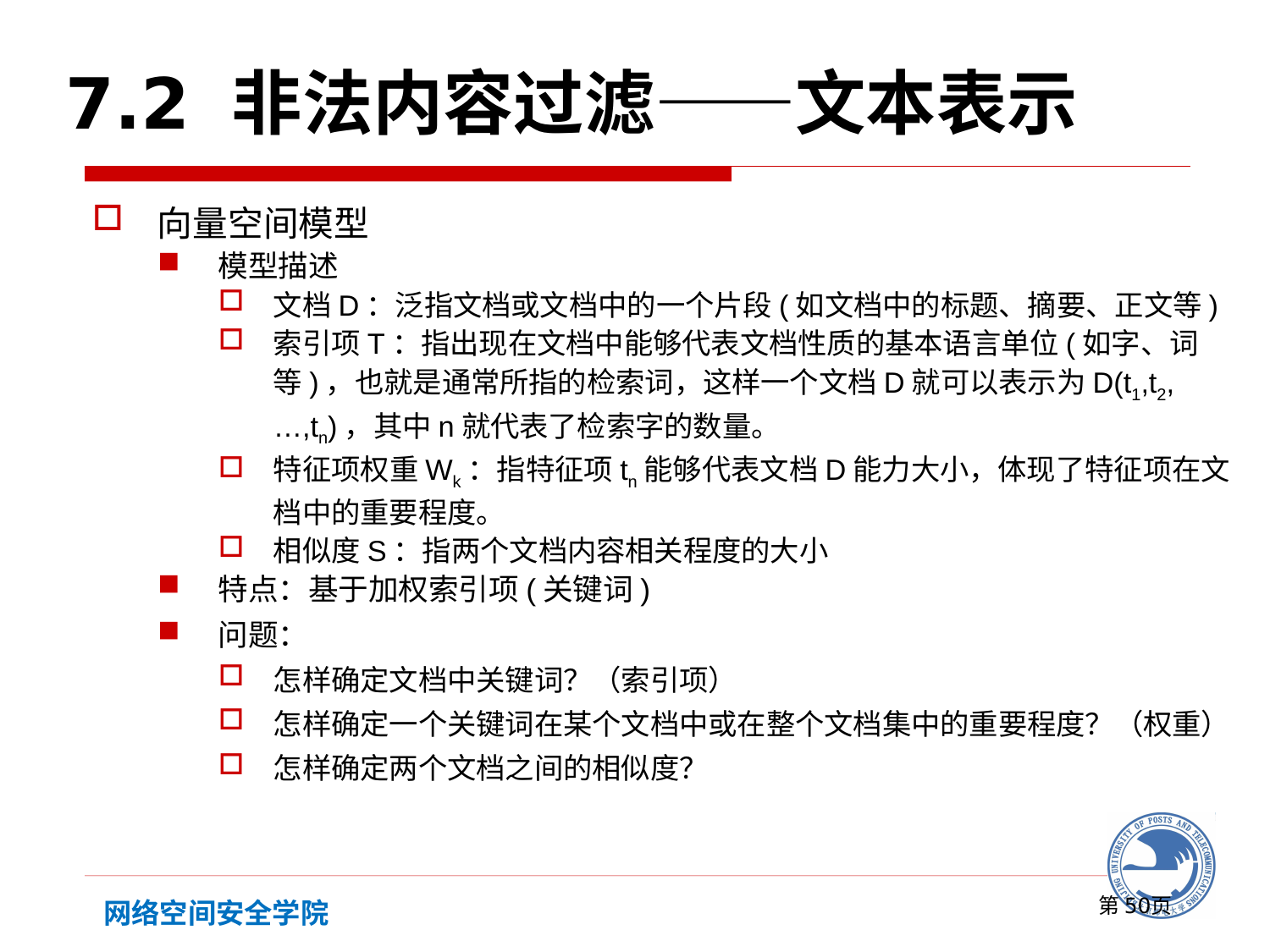

7.2 非法内容过滤——文本表示
向量空间模型
模型描述
文档D：泛指文档或文档中的一个片段(如文档中的标题、摘要、正文等)
索引项T：指出现在文档中能够代表文档性质的基本语言单位(如字、词等)，也就是通常所指的检索词，这样一个文档D就可以表示为D(t1,t2,…,tn)，其中n就代表了检索字的数量。
特征项权重Wk：指特征项tn能够代表文档D能力大小，体现了特征项在文档中的重要程度。
相似度S：指两个文档内容相关程度的大小
特点：基于加权索引项(关键词)
问题：
怎样确定文档中关键词？（索引项）
怎样确定一个关键词在某个文档中或在整个文档集中的重要程度？（权重）
怎样确定两个文档之间的相似度？
第50页